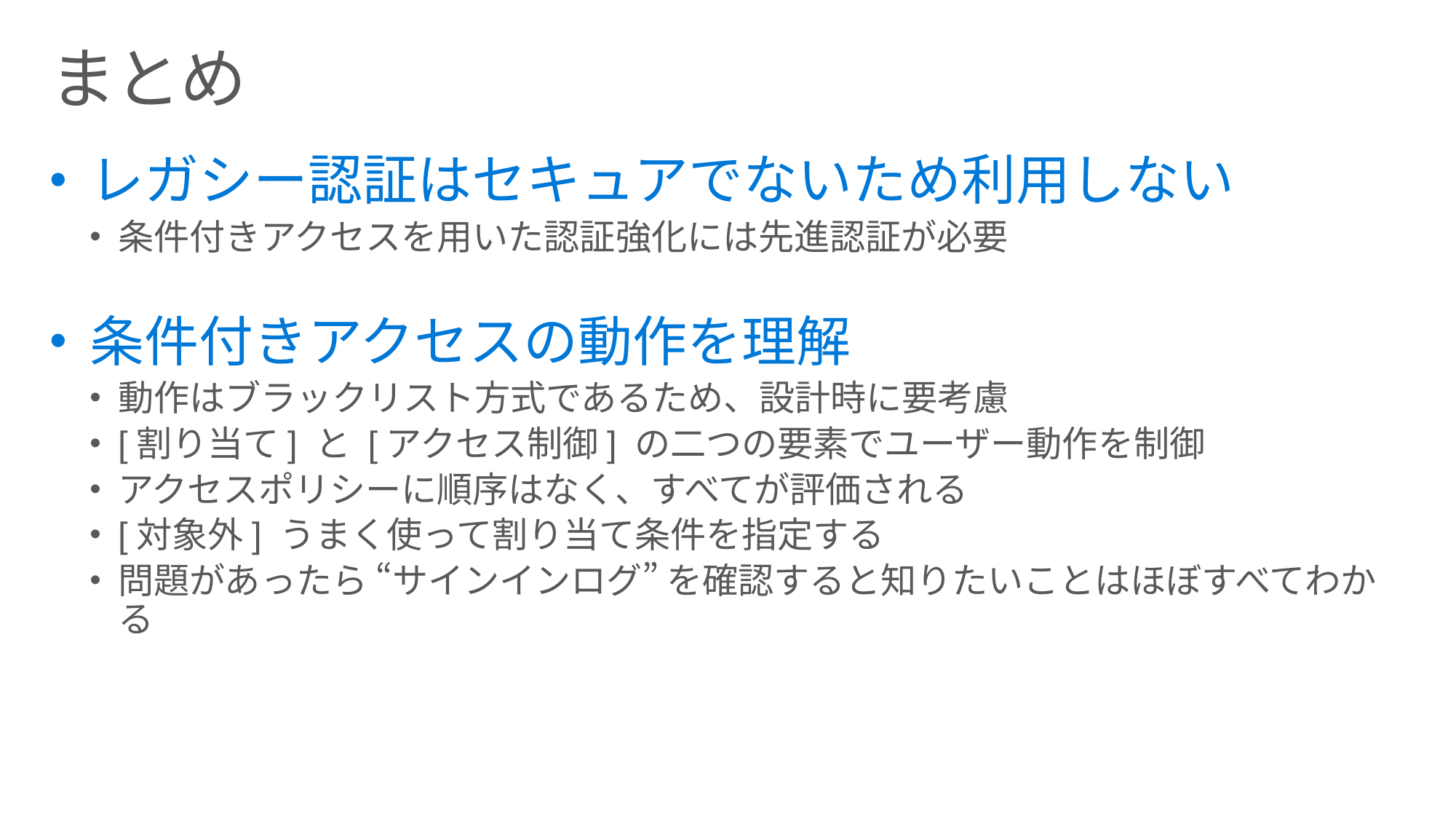

# まとめ
レガシー認証はセキュアでないため利用しない
条件付きアクセスを用いた認証強化には先進認証が必要

条件付きアクセスの動作を理解
動作はブラックリスト方式であるため、設計時に要考慮
[割り当て] と [アクセス制御] の二つの要素でユーザー動作を制御
アクセスポリシーに順序はなく、すべてが評価される
[対象外] うまく使って割り当て条件を指定する
問題があったら “サインインログ” を確認すると知りたいことはほぼすべてわかる